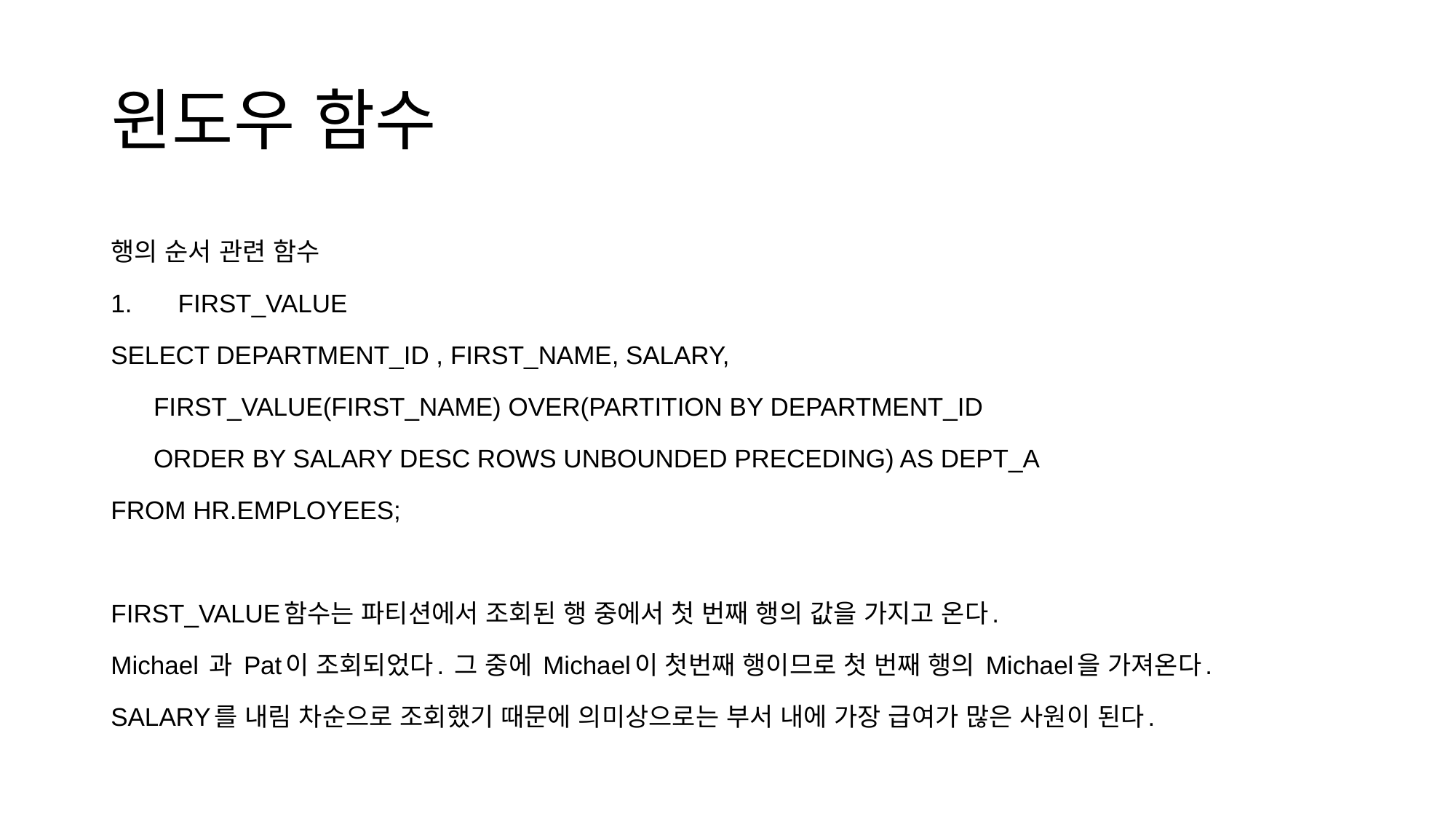

# 윈도우 함수
행의 순서 관련 함수
FIRST_VALUE
SELECT DEPARTMENT_ID , FIRST_NAME, SALARY,
      FIRST_VALUE(FIRST_NAME) OVER(PARTITION BY DEPARTMENT_ID
      ORDER BY SALARY DESC ROWS UNBOUNDED PRECEDING) AS DEPT_A
FROM HR.EMPLOYEES;

FIRST_VALUE함수는 파티션에서 조회된 행 중에서 첫 번째 행의 값을 가지고 온다.
Michael 과 Pat이 조회되었다. 그 중에 Michael이 첫번째 행이므로 첫 번째 행의 Michael을 가져온다.
SALARY를 내림 차순으로 조회했기 때문에 의미상으로는 부서 내에 가장 급여가 많은 사원이 된다.